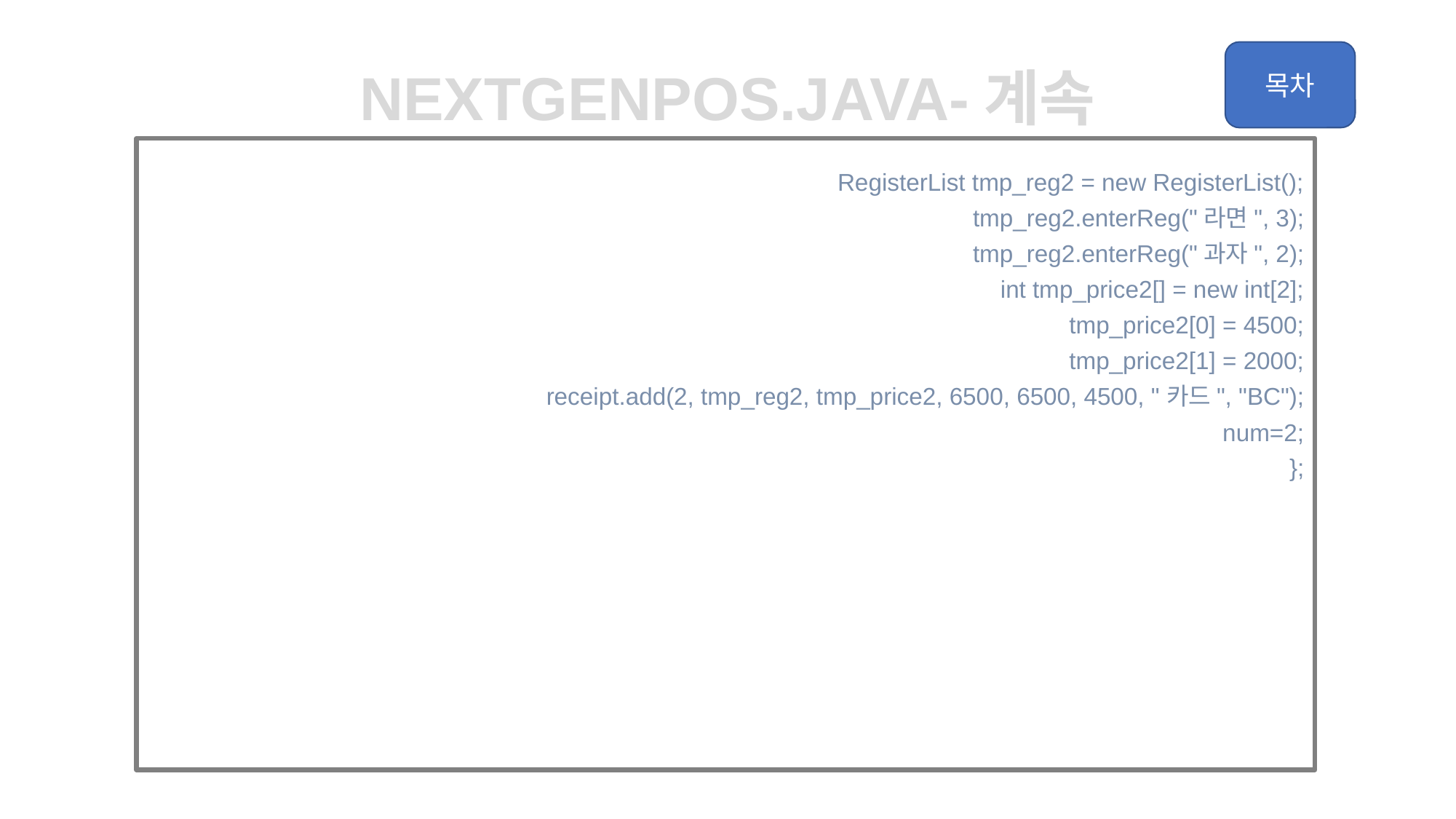

Nextgenpos.java-계속

		RegisterList tmp_reg2 = new RegisterList();
		tmp_reg2.enterReg("라면", 3);
		tmp_reg2.enterReg("과자", 2);
		int tmp_price2[] = new int[2];
		tmp_price2[0] = 4500;
		tmp_price2[1] = 2000;
		receipt.add(2, tmp_reg2, tmp_price2, 6500, 6500, 4500, "카드", "BC");
		num=2;
		};